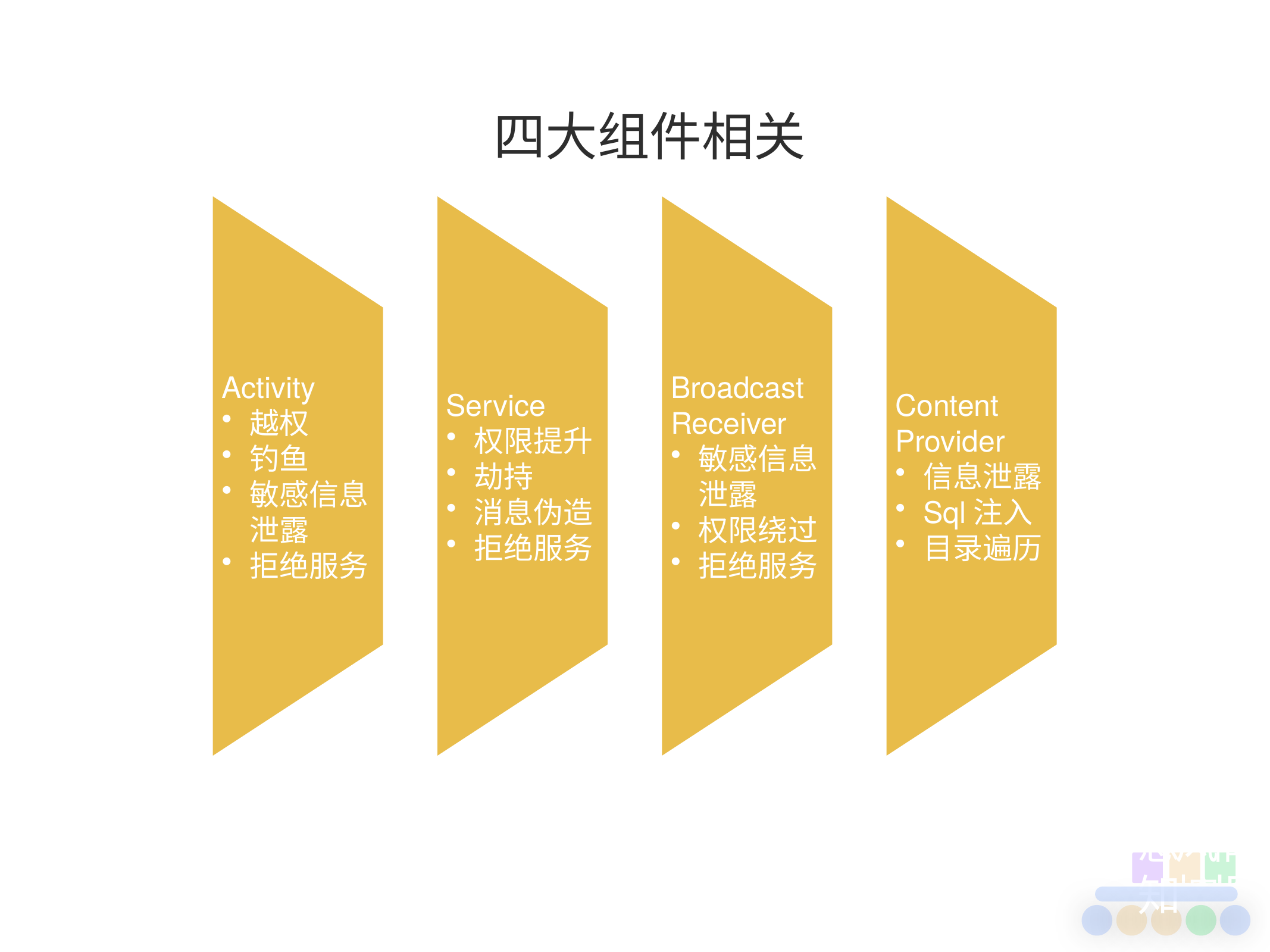

四大组件相关
Activity
Broadcast Receiver
敏感信息泄露
Content Provider
信息泄露
目录遍历
钓鱼
越权
Service
权限提升
敏感信息泄露
拒绝服务
劫持
消息伪造
拒绝服务
权限绕过
拒绝服务
Sql注入
感知
风控
情报